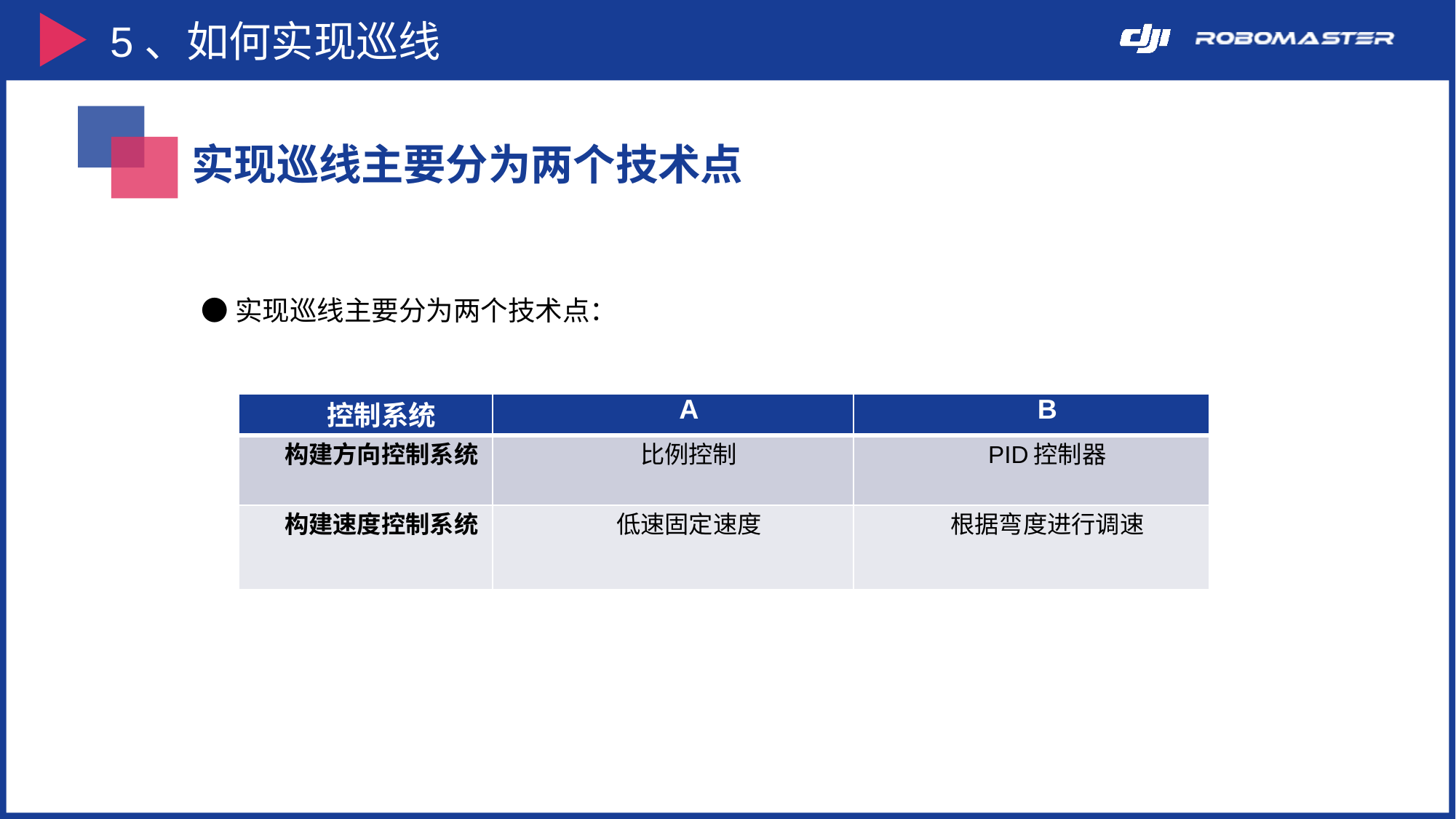

5、如何实现巡线

实现巡线主要分为两个技术点

●实现巡线主要分为两个技术点：
| 控制系统 | A | B |
| --- | --- | --- |
| 构建方向控制系统 | 比例控制 | PID控制器 |
| 构建速度控制系统 | 低速固定速度 | 根据弯度进行调速 |